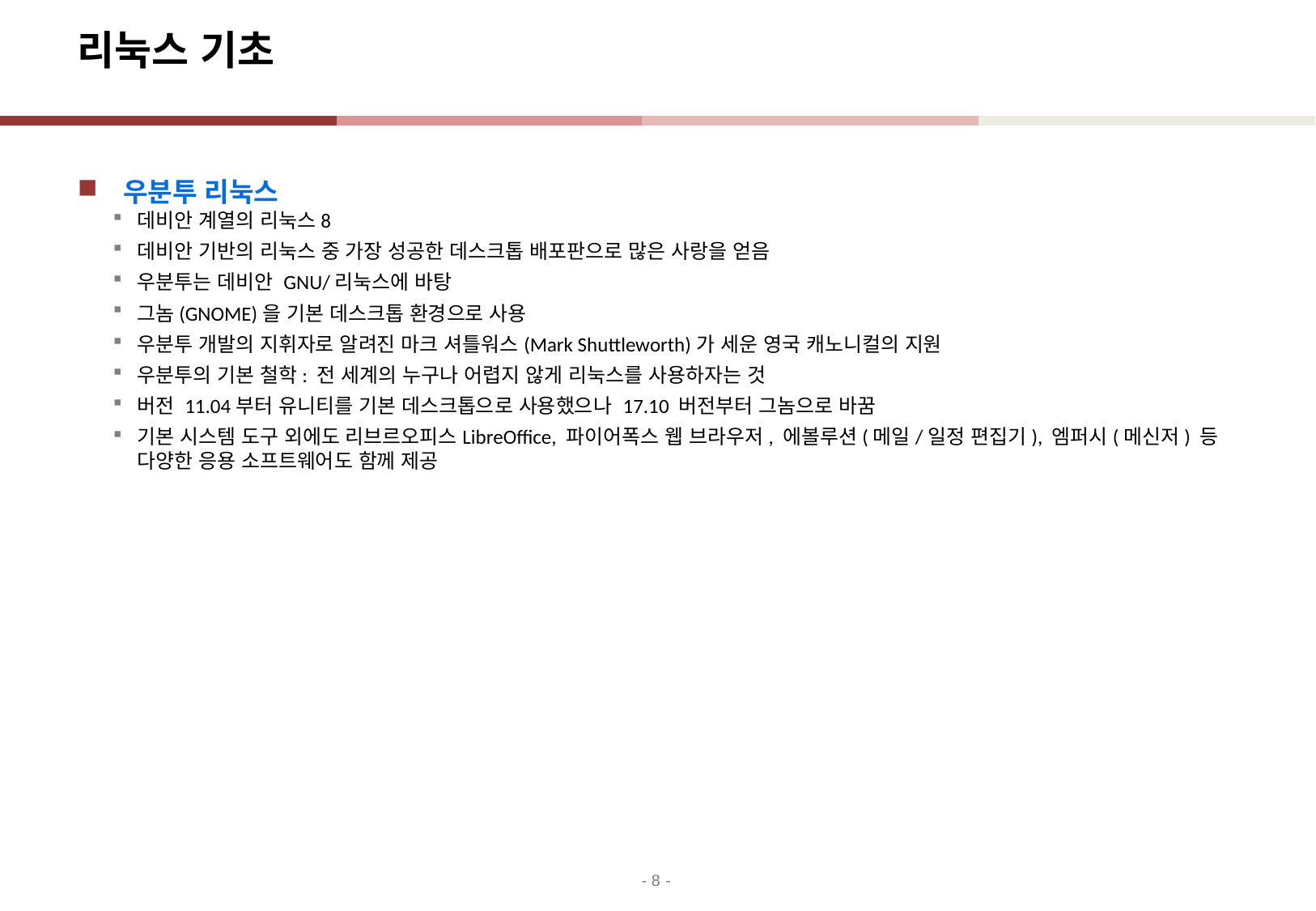

# 리눅스 기초
우분투 리눅스
데비안 계열의 리눅스8
데비안 기반의 리눅스 중 가장 성공한 데스크톱 배포판으로 많은 사랑을 얻음
우분투는 데비안 GNU/리눅스에 바탕
그놈(GNOME)을 기본 데스크톱 환경으로 사용
우분투 개발의 지휘자로 알려진 마크 셔틀워스(Mark Shuttleworth)가 세운 영국 캐노니컬의 지원
우분투의 기본 철학: 전 세계의 누구나 어렵지 않게 리눅스를 사용하자는 것
버전 11.04부터 유니티를 기본 데스크톱으로 사용했으나 17.10 버전부터 그놈으로 바꿈
기본 시스템 도구 외에도 리브르오피스LibreOffice, 파이어폭스 웹 브라우저, 에볼루션(메일/일정 편집기), 엠퍼시(메신저) 등 다양한 응용 소프트웨어도 함께 제공
- 8 -